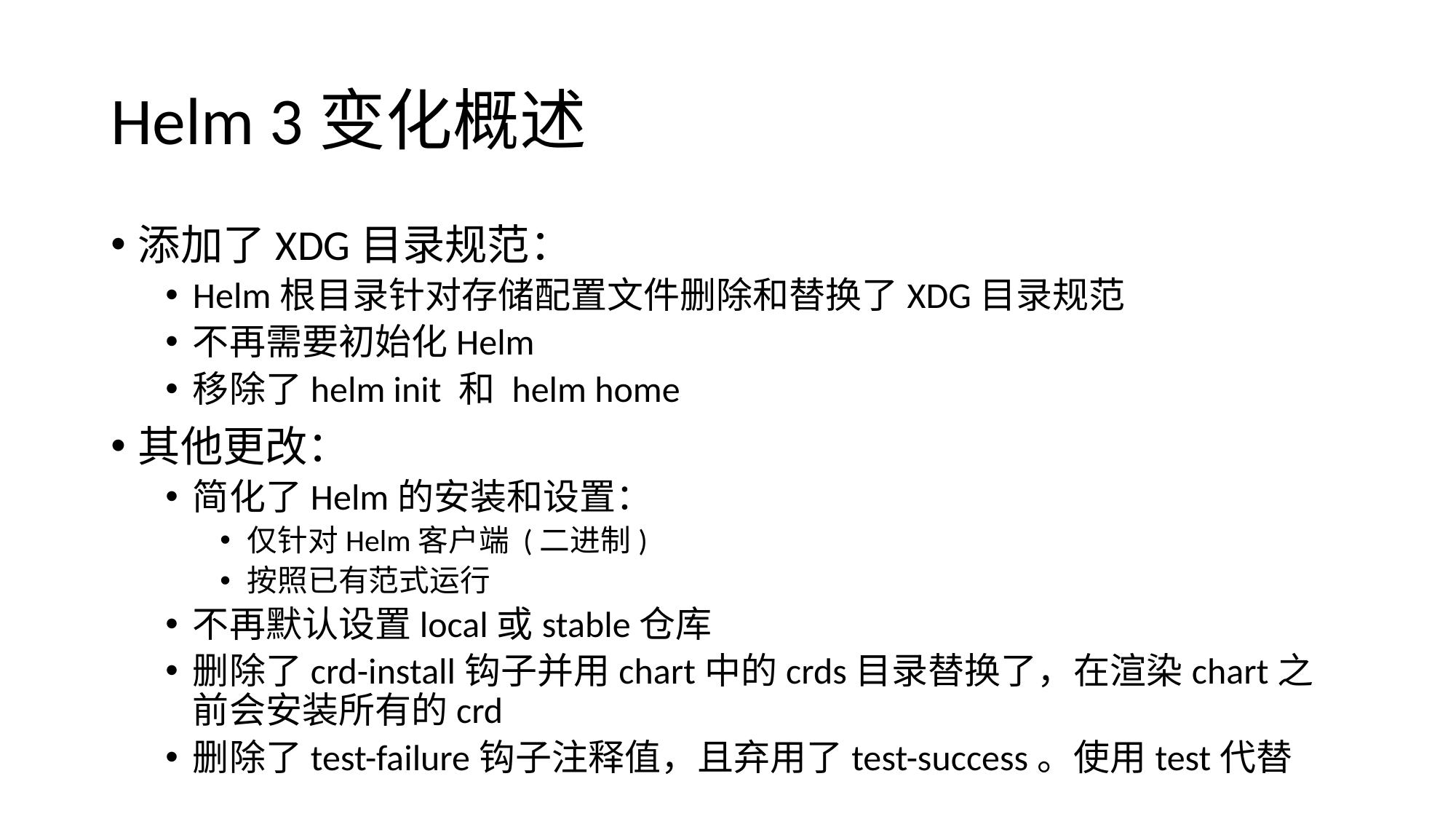

# Helm 3变化概述
添加了XDG目录规范：
Helm根目录针对存储配置文件删除和替换了XDG目录规范
不再需要初始化Helm
移除了helm init 和 helm home
其他更改：
简化了Helm的安装和设置：
仅针对Helm客户端 (二进制)
按照已有范式运行
不再默认设置local或stable仓库
删除了crd-install钩子并用chart中的crds目录替换了，在渲染chart之前会安装所有的crd
删除了test-failure钩子注释值，且弃用了test-success。使用test代替